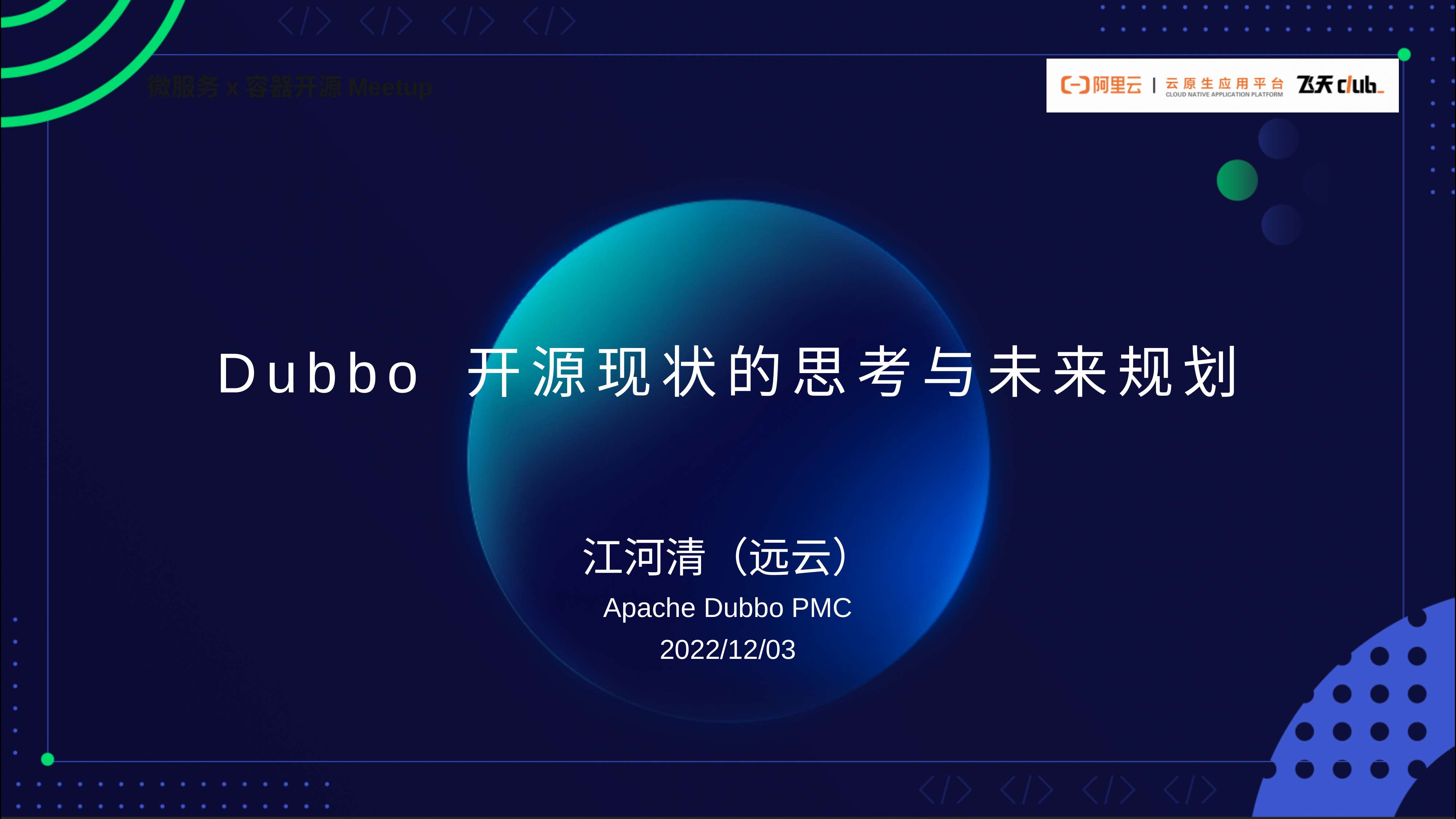

Dubbo 开源现状的思考与未来规划
江河清（远云）
Apache Dubbo PMC
2022/12/03